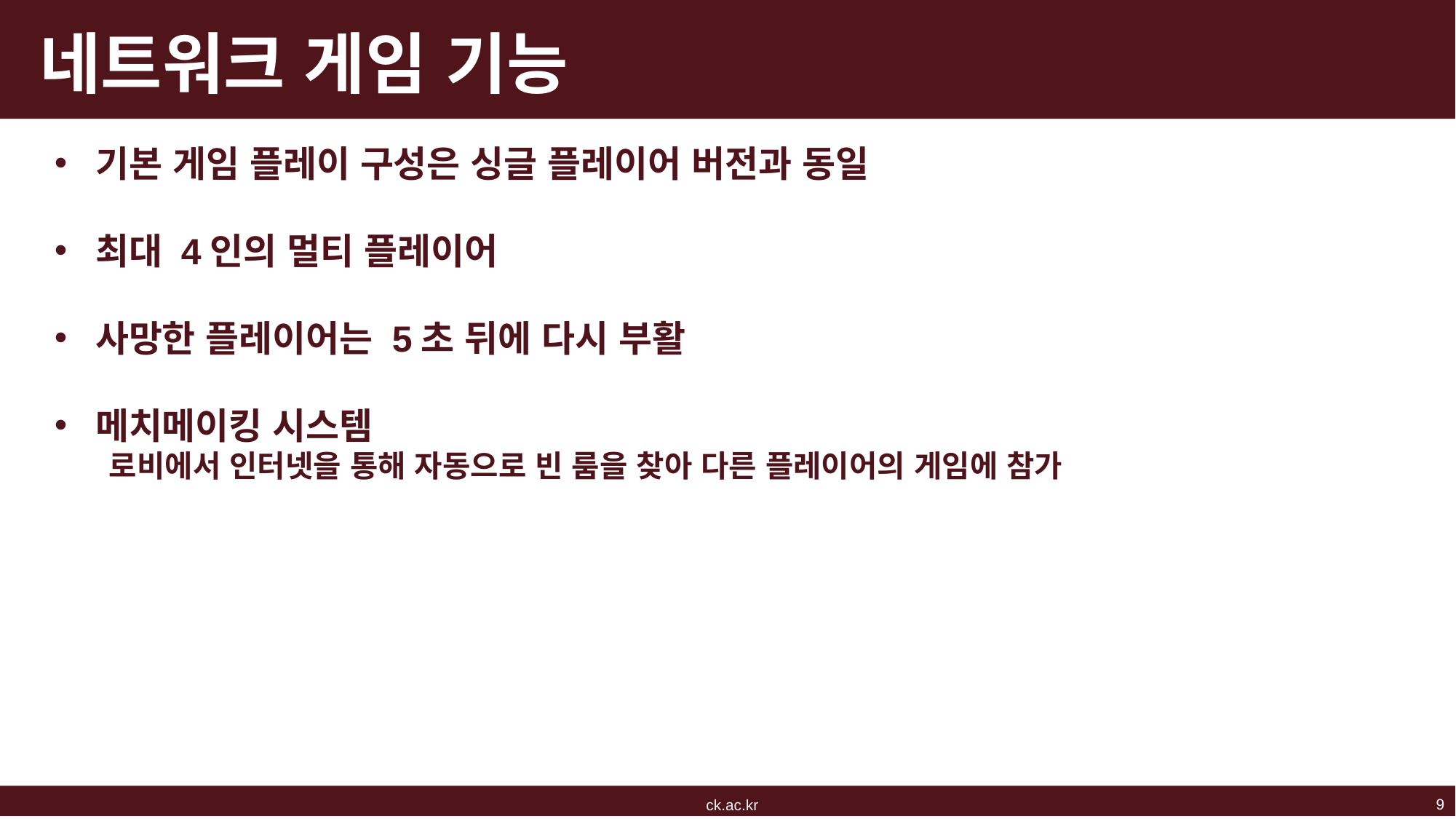

# 네트워크 게임 기능
기본 게임 플레이 구성은 싱글 플레이어 버전과 동일

최대 4인의 멀티 플레이어

사망한 플레이어는 5초 뒤에 다시 부활

메치메이킹 시스템
로비에서 인터넷을 통해 자동으로 빈 룸을 찾아 다른 플레이어의 게임에 참가
9
ck.ac.kr